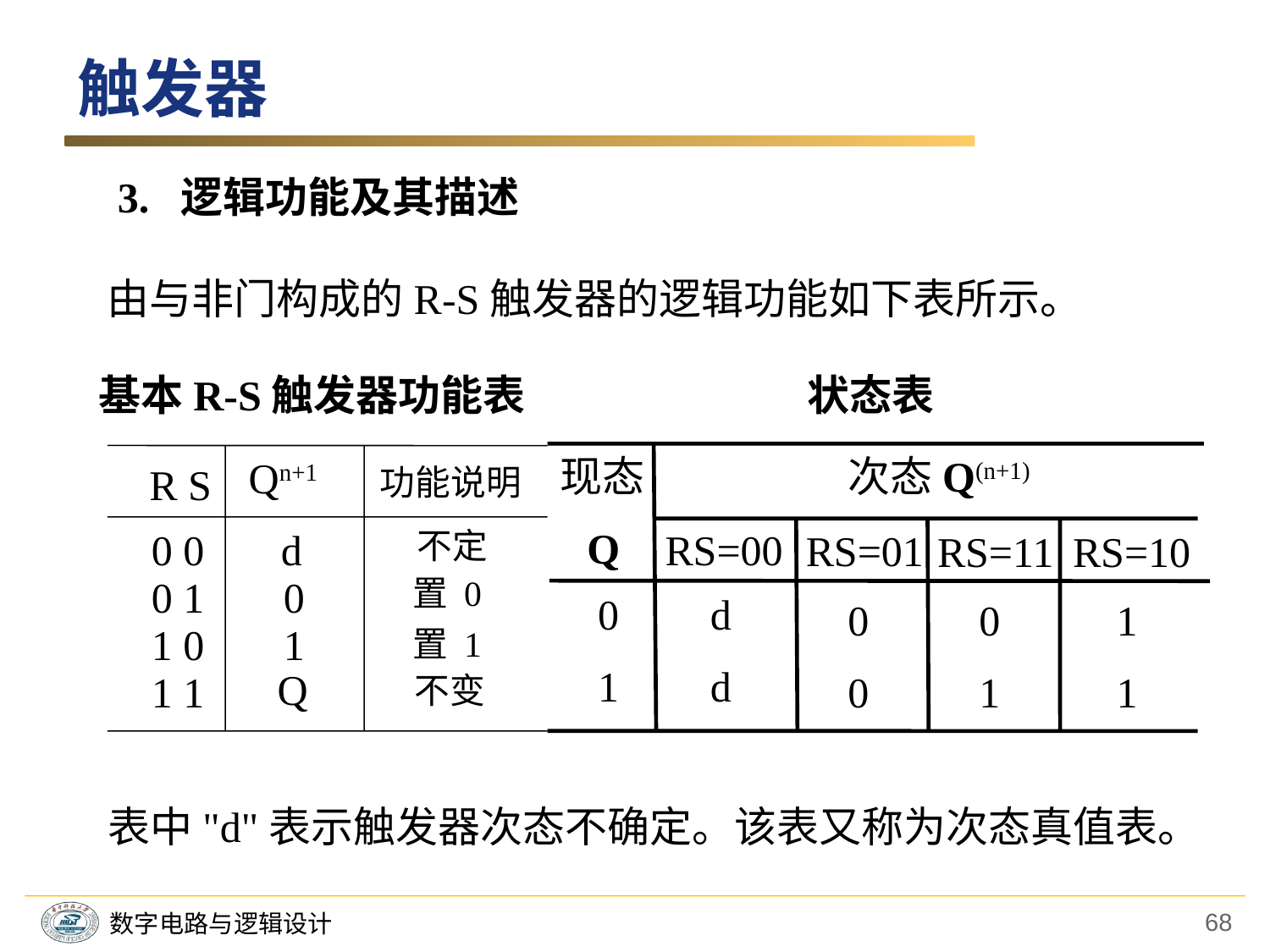

触发器
　　3.  逻辑功能及其描述

　　由与非门构成的R-S触发器的逻辑功能如下表所示。
　基本R-S触发器功能表

Qn+1

R S
功能说明

0 0
d
不定
0 1
0
置 0
1 0
1
置 1
Q
1 1
不变

　　状态表

现态
Q

次态Q(n+1)
RS=00
RS=01

RS=11

RS=10

0
1
d
d
0
0
0
1
1
1

表中"d"表示触发器次态不确定。该表又称为次态真值表。
68
数字电路与逻辑设计